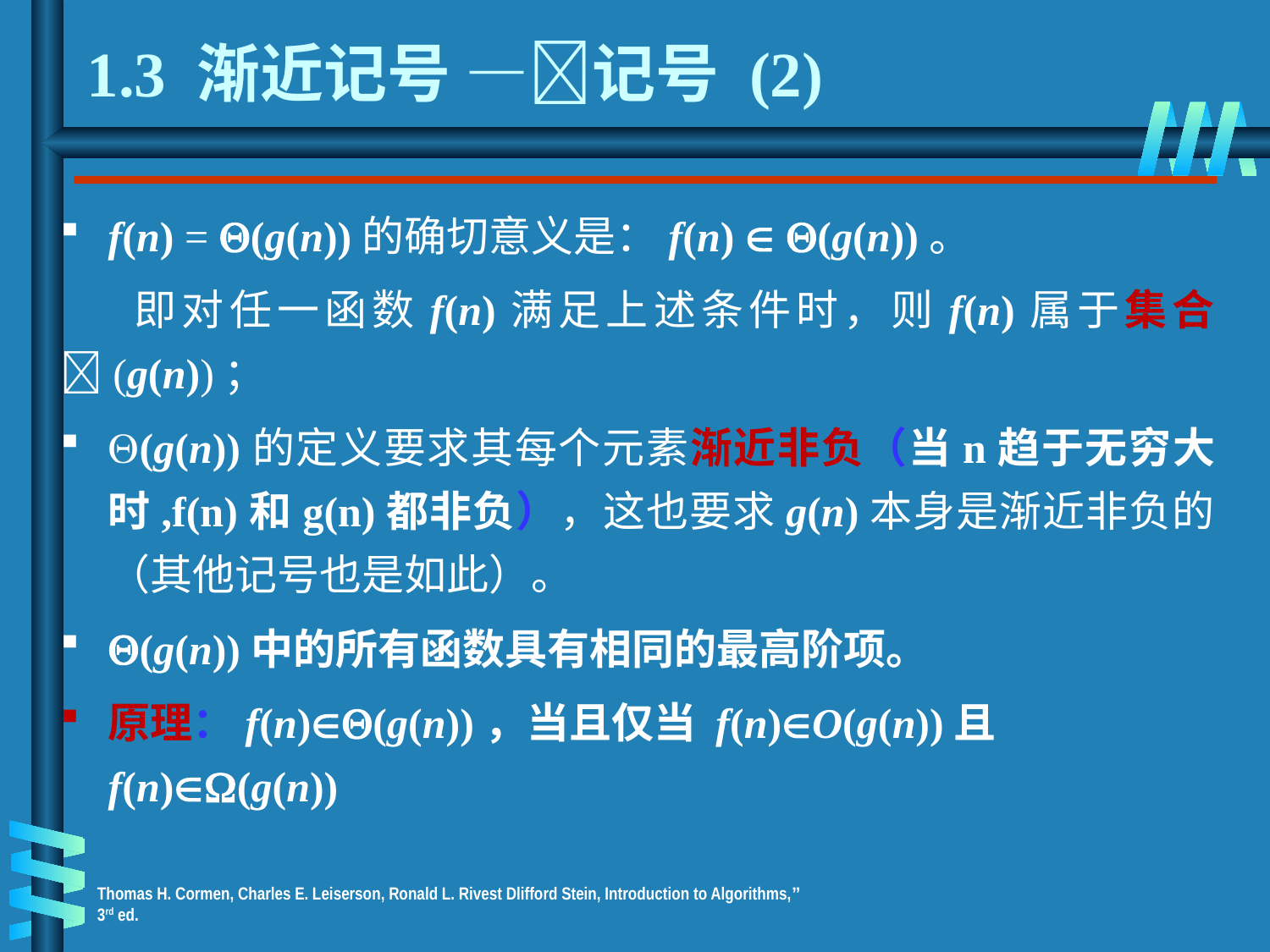

1.3 渐近记号 —Θ记号 (2)
f(n) = Θ(g(n))的确切意义是：f(n) ∈ Θ(g(n))。
    即对任一函数f(n)满足上述条件时，则f(n)属于集合Θ(g(n))；
Θ(g(n))的定义要求其每个元素渐近非负（当n趋于无穷大时,f(n)和g(n)都非负），这也要求g(n)本身是渐近非负的（其他记号也是如此）。
Θ(g(n))中的所有函数具有相同的最高阶项。
原理：f(n)∈Θ(g(n))，当且仅当 f(n)∈O(g(n))且 f(n)∈Ω(g(n))